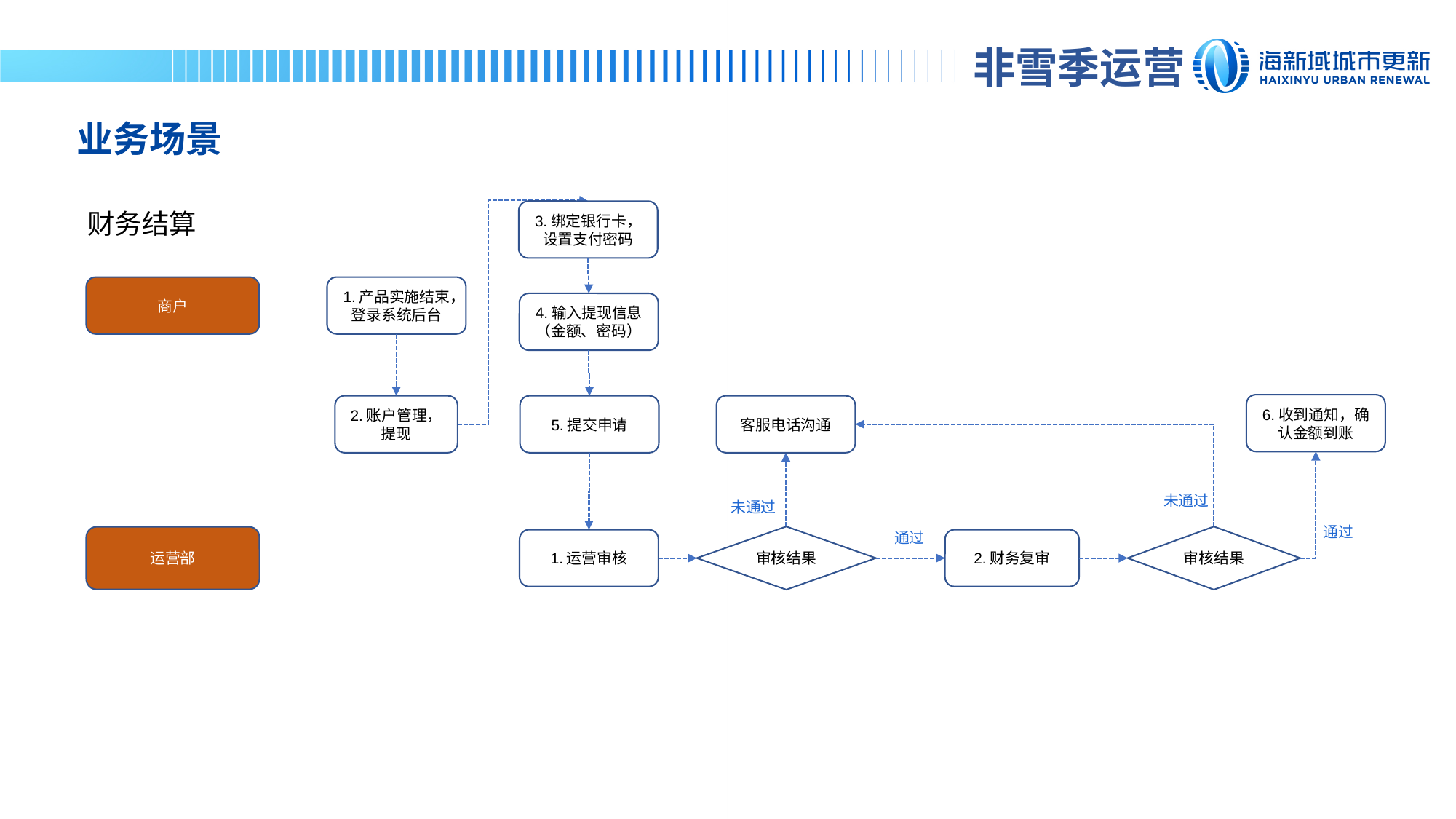

非雪季运营
业务场景
财务结算
3.绑定银行卡，设置支付密码
商户
1.产品实施结束，登录系统后台
4.输入提现信息（金额、密码）
6.收到通知，确认金额到账
客服电话沟通
5.提交申请
2.账户管理，提现
未通过
未通过
通过
通过
审核结果
审核结果
运营部
1.运营审核
2.财务复审